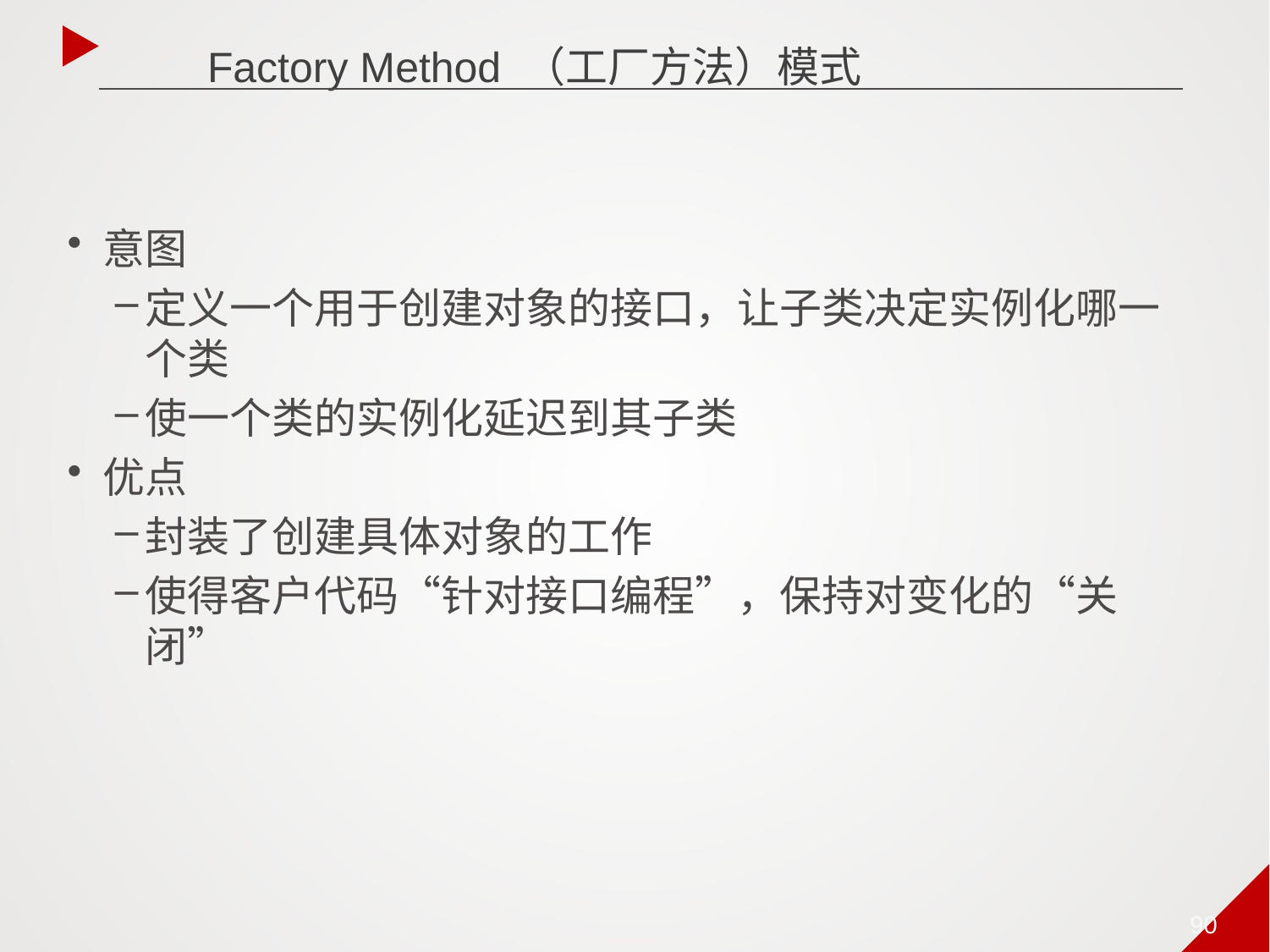

Factory Method （工厂方法）模式
意图
定义一个用于创建对象的接口，让子类决定实例化哪一个类
使一个类的实例化延迟到其子类
优点
封装了创建具体对象的工作
使得客户代码“针对接口编程”，保持对变化的“关闭”